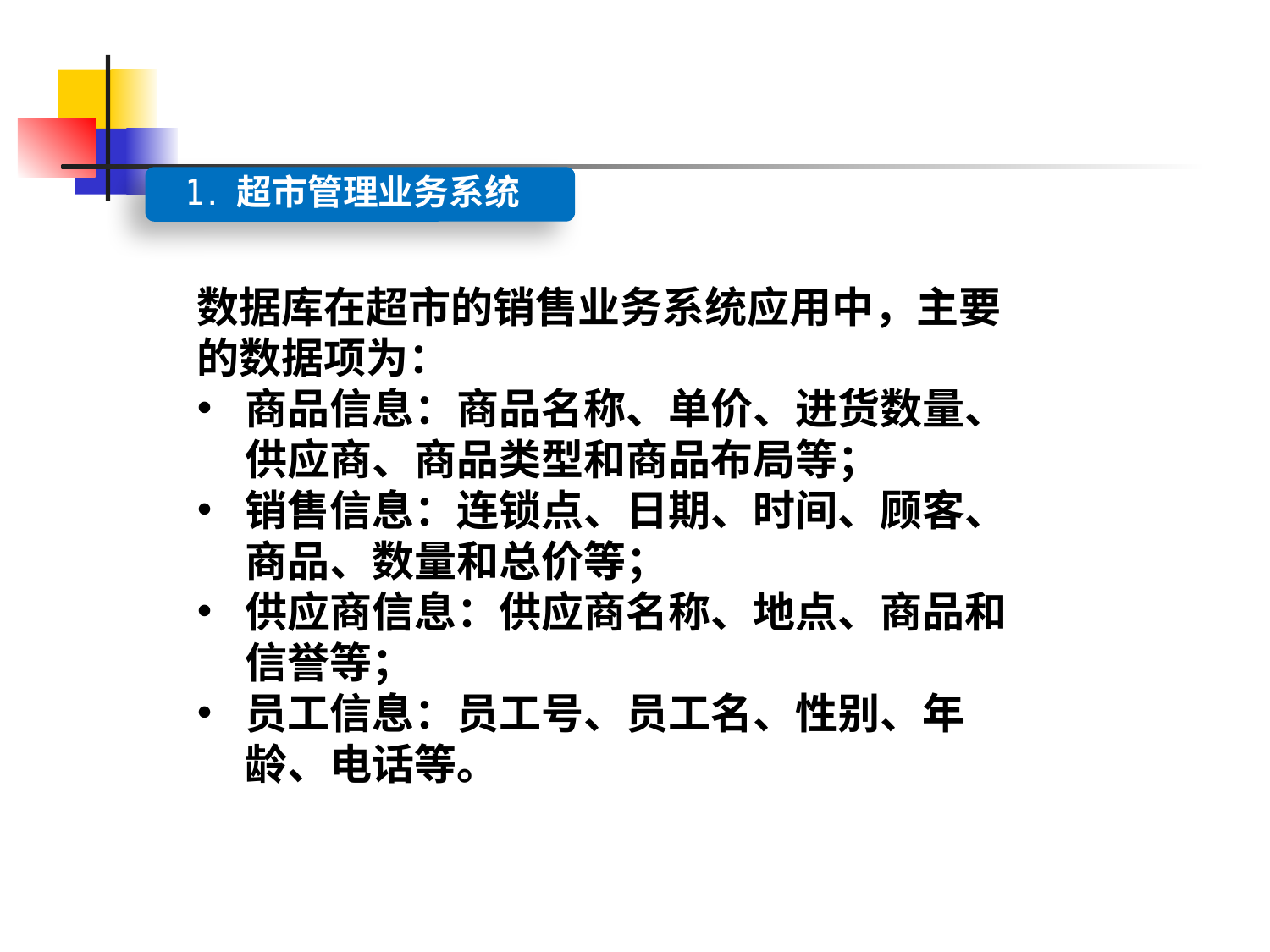

1. 超市管理业务系统

数据库在超市的销售业务系统应用中，主要的数据项为：
商品信息：商品名称、单价、进货数量、供应商、商品类型和商品布局等；
销售信息：连锁点、日期、时间、顾客、商品、数量和总价等；
供应商信息：供应商名称、地点、商品和信誉等；
员工信息：员工号、员工名、性别、年龄、电话等。